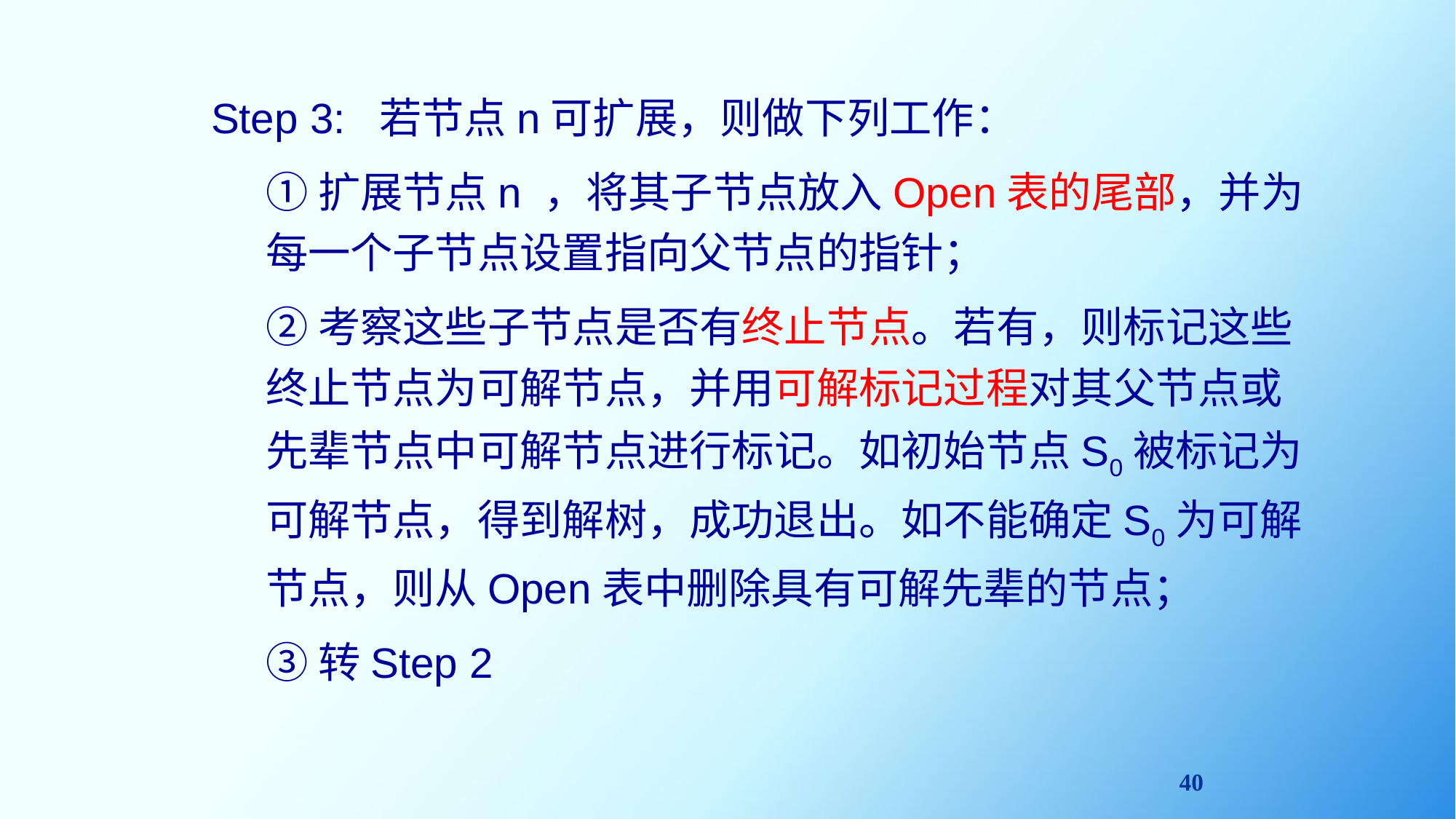

Step 3:  若节点n可扩展，则做下列工作：
①扩展节点n ，将其子节点放入Open表的尾部，并为每一个子节点设置指向父节点的指针；
②考察这些子节点是否有终止节点。若有，则标记这些终止节点为可解节点，并用可解标记过程对其父节点或先辈节点中可解节点进行标记。如初始节点S0被标记为可解节点，得到解树，成功退出。如不能确定S0为可解节点，则从Open表中删除具有可解先辈的节点；
③转Step 2
40